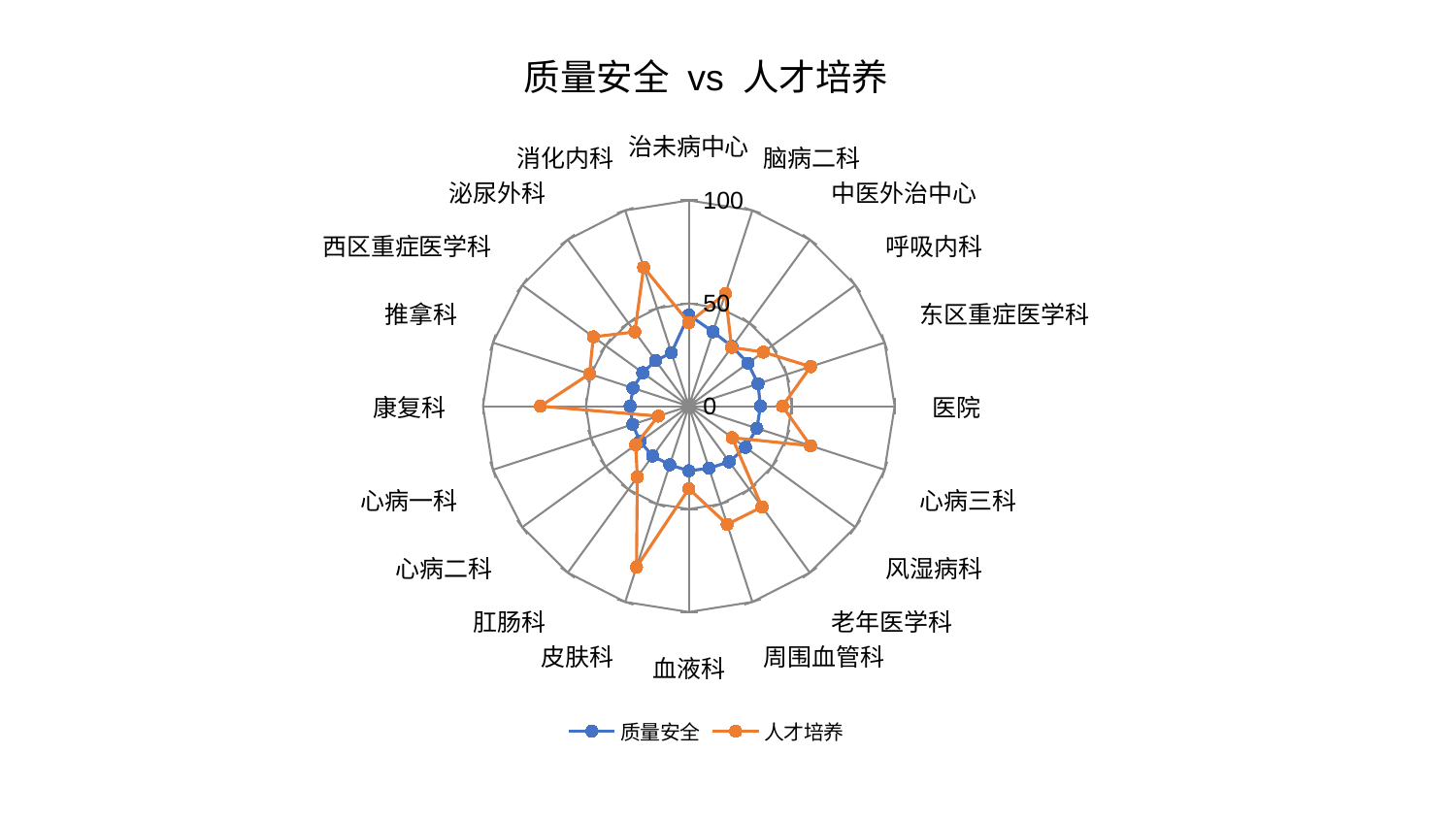

### Chart: 质量安全 vs 人才培养

| Category | 质量安全 | 人才培养 |
|---|---|---|
| 治未病中心 | 44.334828269667426 | 40.57905691654216 |
| 脑病二科 | 38.03230267444876 | 57.559078006997076 |
| 中医外治中心 | 35.804465508894936 | 35.366283425200926 |
| 呼吸内科 | 35.56020979947641 | 44.74972284143698 |
| 东区重症医学科 | 35.35881056330546 | 62.2396042965482 |
| 医院 | 34.82145332245055 | 45.51402821105892 |
| 心病三科 | 34.78406342567949 | 62.176731664519316 |
| 风湿病科 | 34.04766599172025 | 26.073924349328795 |
| 老年医学科 | 33.42165541655662 | 60.5126042190012 |
| 周围血管科 | 31.714893024900697 | 60.39848294326422 |
| 血液科 | 31.431041772959055 | 40.13942748305356 |
| 皮肤科 | 29.936038088754337 | 82.2318101992766 |
| 肛肠科 | 29.92769431811799 | 42.563121566340044 |
| 心病二科 | 29.2688473024749 | 31.914331656475067 |
| 心病一科 | 28.681574888974488 | 15.598260253494194 |
| 康复科 | 28.507099217789197 | 72.07304616181051 |
| 推拿科 | 28.50343094389242 | 50.70247426771342 |
| 西区重症医学科 | 27.633943394435725 | 57.3265564830987 |
| 泌尿外科 | 27.383194474487475 | 44.61292687487904 |
| 消化内科 | 27.30361161844592 | 70.94508317119376 |
12